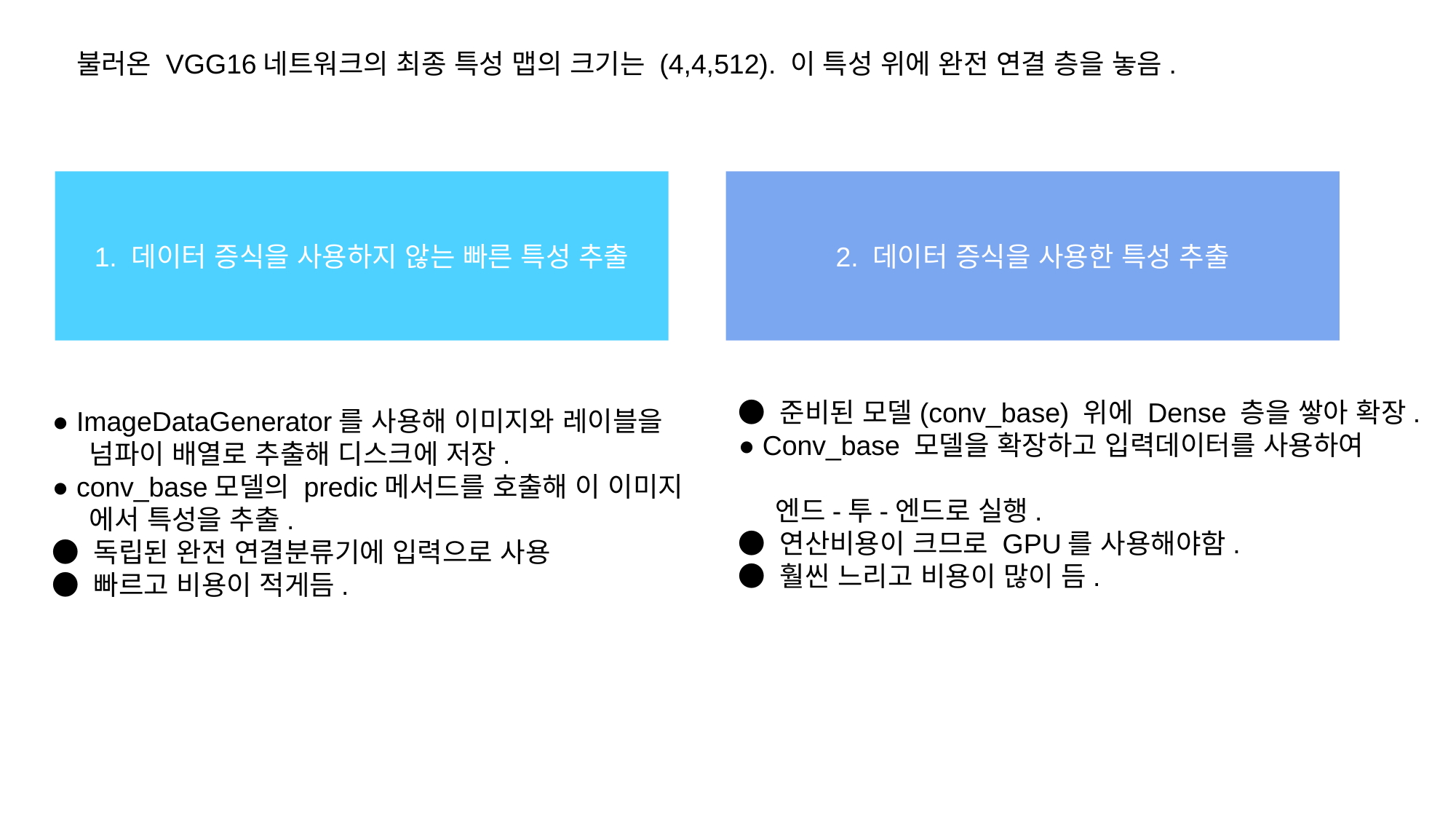

불러온 VGG16네트워크의 최종 특성 맵의 크기는 (4,4,512). 이 특성 위에 완전 연결 층을 놓음.
1. 데이터 증식을 사용하지 않는 빠른 특성 추출
2. 데이터 증식을 사용한 특성 추출
● 준비된 모델(conv_base) 위에 Dense 층을 쌓아 확장.
● Conv_base 모델을 확장하고 입력데이터를 사용하여
    엔드-투-엔드로 실행.
● 연산비용이 크므로 GPU를 사용해야함.
● 훨씬 느리고 비용이 많이 듬.

● ImageDataGenerator를 사용해 이미지와 레이블을
    넘파이 배열로 추출해 디스크에 저장.
● conv_base모델의 predic메서드를 호출해 이 이미지
    에서 특성을 추출.
● 독립된 완전 연결분류기에 입력으로 사용
● 빠르고 비용이 적게듬.